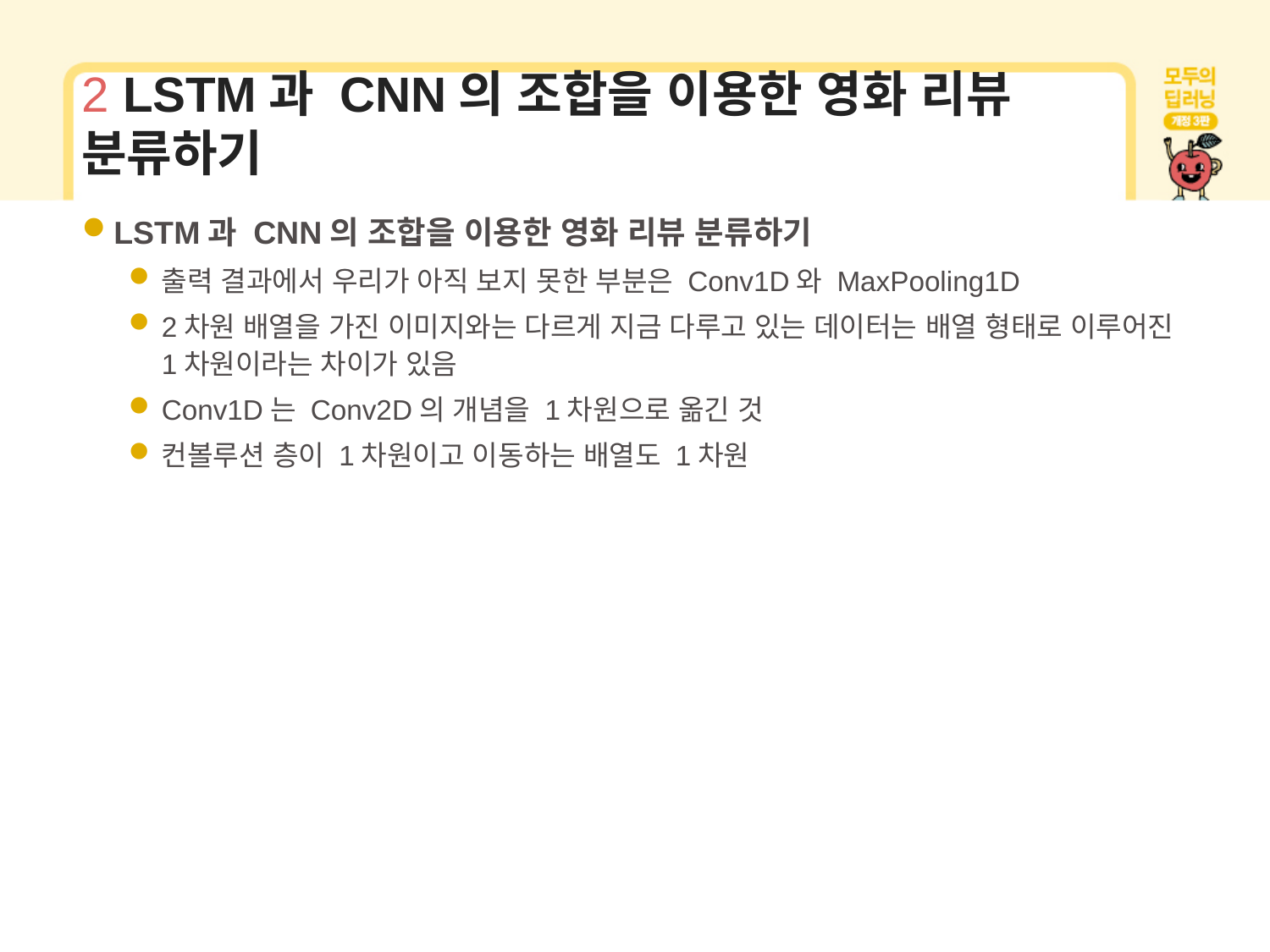

# 2 LSTM과 CNN의 조합을 이용한 영화 리뷰 분류하기
LSTM과 CNN의 조합을 이용한 영화 리뷰 분류하기
출력 결과에서 우리가 아직 보지 못한 부분은 Conv1D와 MaxPooling1D
2차원 배열을 가진 이미지와는 다르게 지금 다루고 있는 데이터는 배열 형태로 이루어진 1차원이라는 차이가 있음
Conv1D는 Conv2D의 개념을 1차원으로 옮긴 것
컨볼루션 층이 1차원이고 이동하는 배열도 1차원